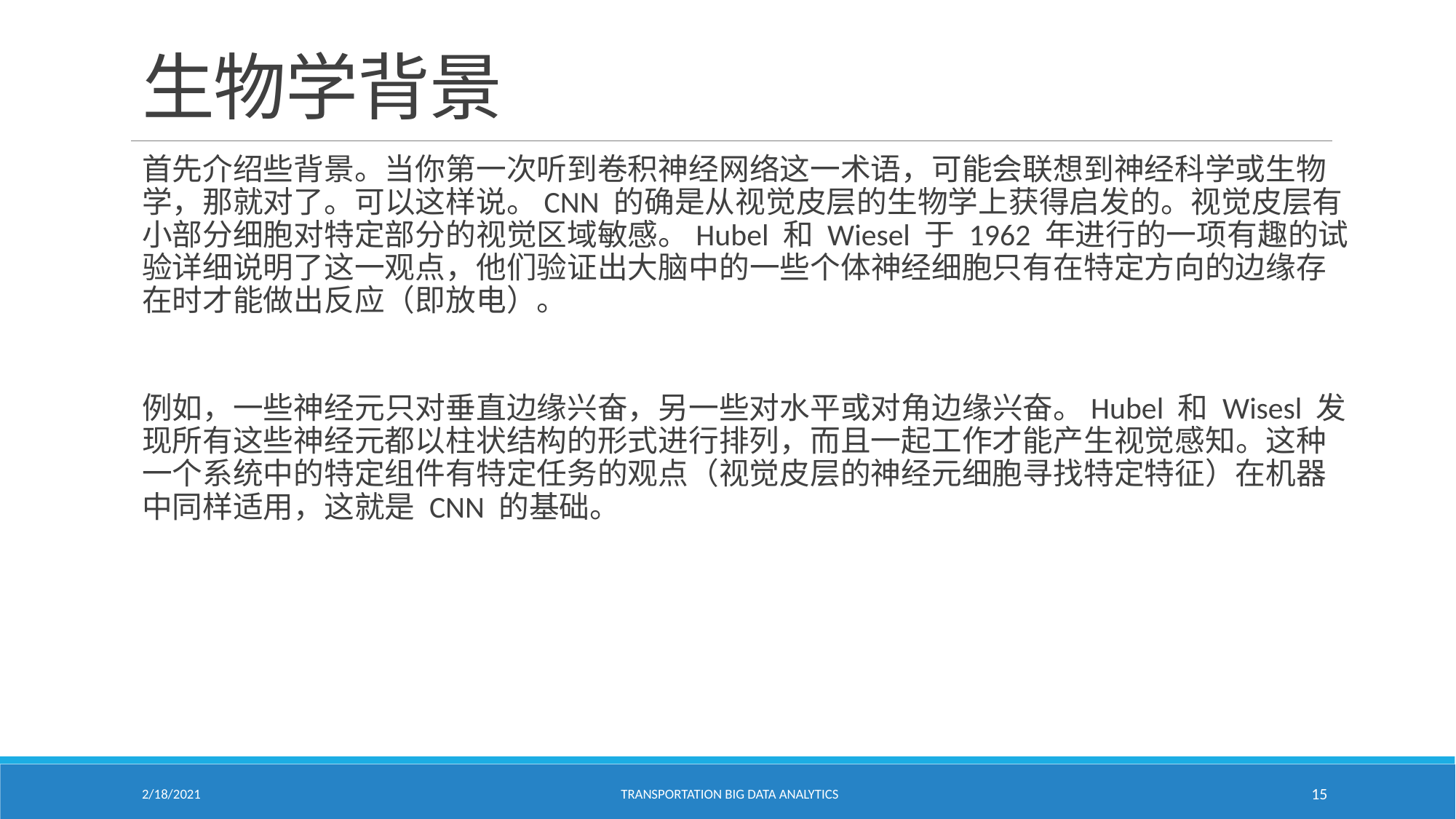

# 生物学背景
首先介绍些背景。当你第一次听到卷积神经网络这一术语，可能会联想到神经科学或生物学，那就对了。可以这样说。CNN 的确是从视觉皮层的生物学上获得启发的。视觉皮层有小部分细胞对特定部分的视觉区域敏感。Hubel 和 Wiesel 于 1962 年进行的一项有趣的试验详细说明了这一观点，他们验证出大脑中的一些个体神经细胞只有在特定方向的边缘存在时才能做出反应（即放电）。

例如，一些神经元只对垂直边缘兴奋，另一些对水平或对角边缘兴奋。Hubel 和 Wisesl 发现所有这些神经元都以柱状结构的形式进行排列，而且一起工作才能产生视觉感知。这种一个系统中的特定组件有特定任务的观点（视觉皮层的神经元细胞寻找特定特征）在机器中同样适用，这就是 CNN 的基础。

2/18/2021
Transportation Big Data Analytics
15